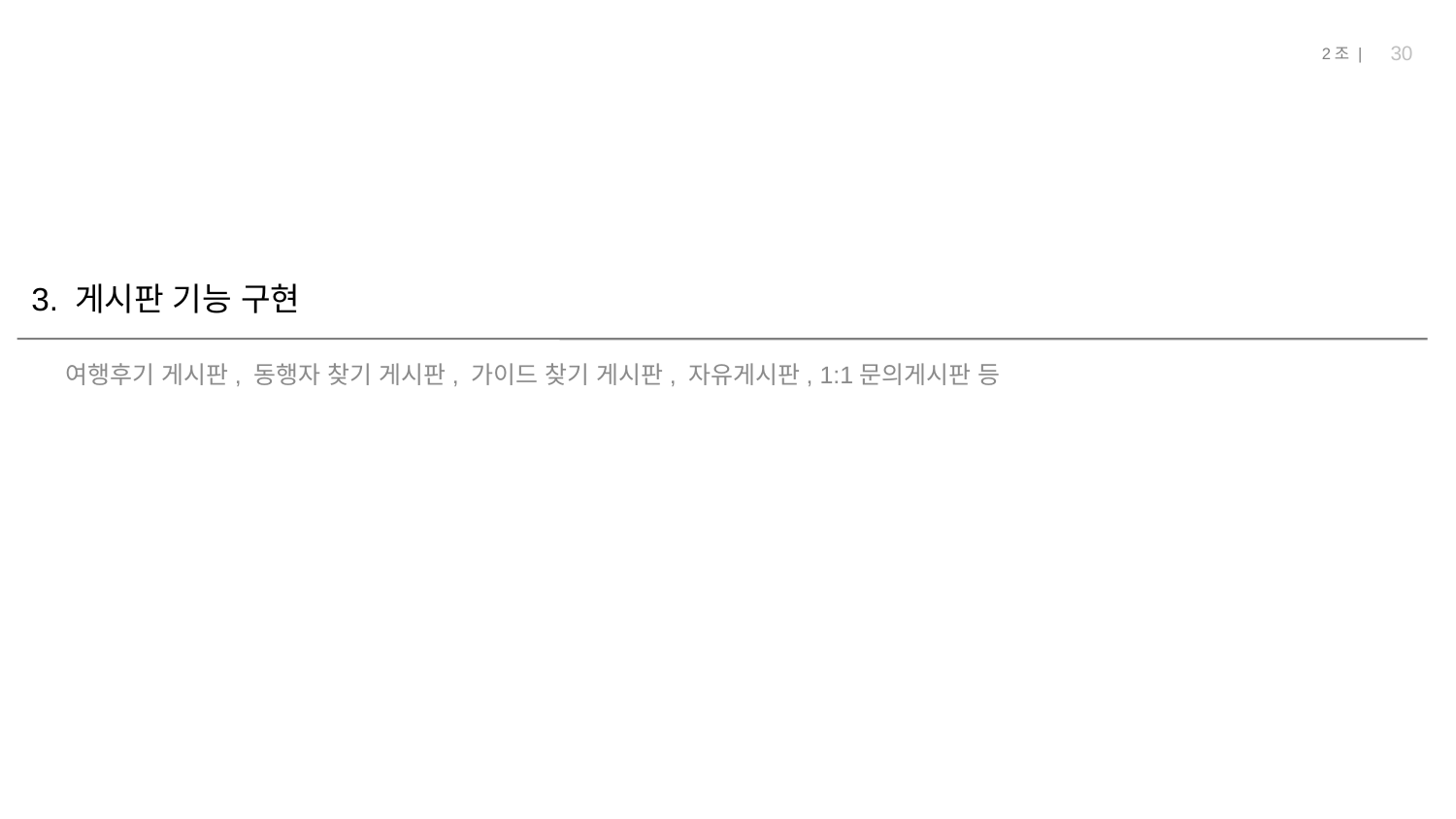

30
# 3. 게시판 기능 구현
여행후기 게시판, 동행자 찾기 게시판, 가이드 찾기 게시판, 자유게시판, 1:1문의게시판 등